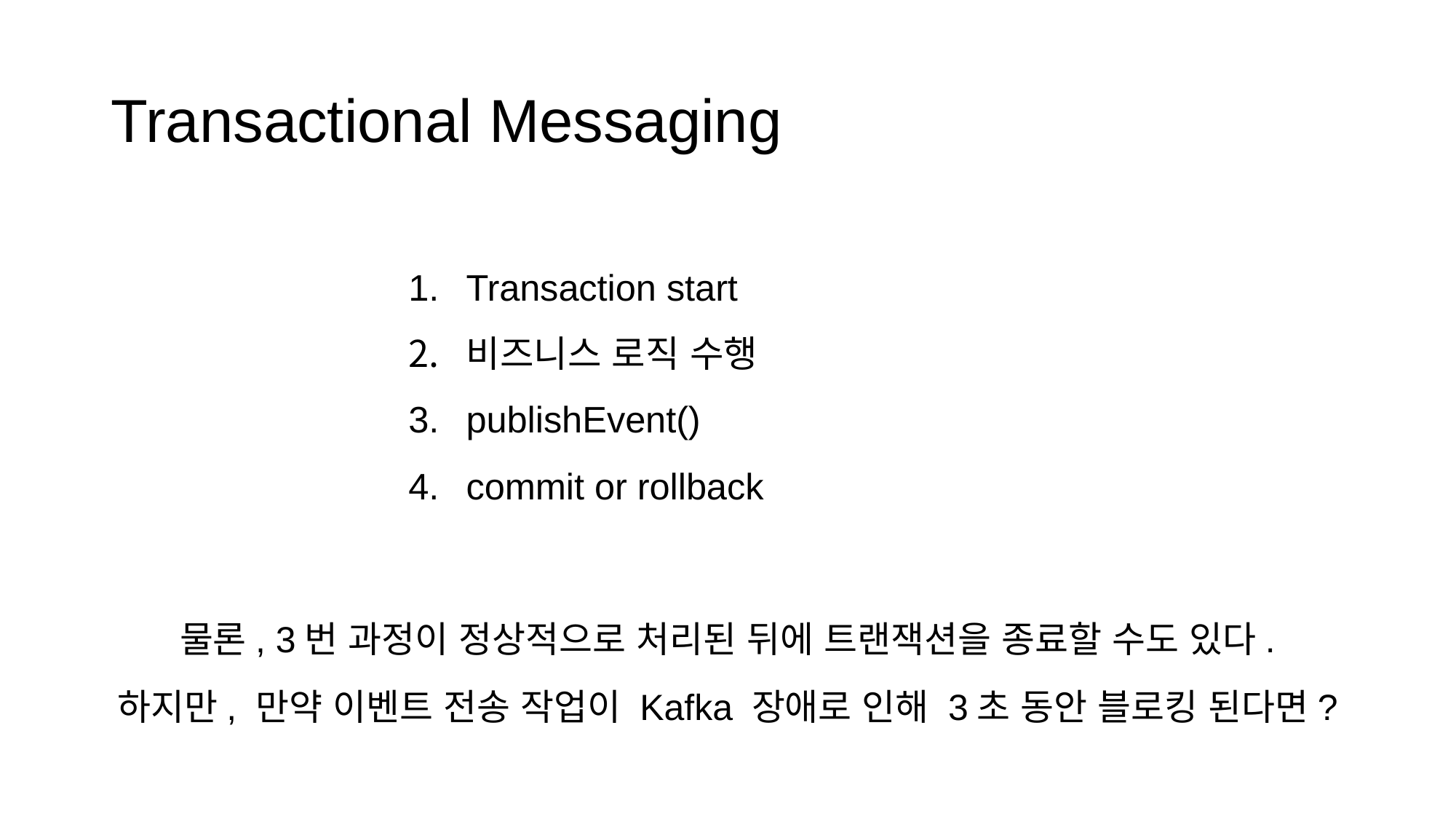

# Transactional Messaging
Transaction start
비즈니스 로직 수행
publishEvent()
commit or rollback

물론, 3번 과정이 정상적으로 처리된 뒤에 트랜잭션을 종료할 수도 있다.
하지만, 만약 이벤트 전송 작업이 Kafka 장애로 인해 3초 동안 블로킹 된다면?